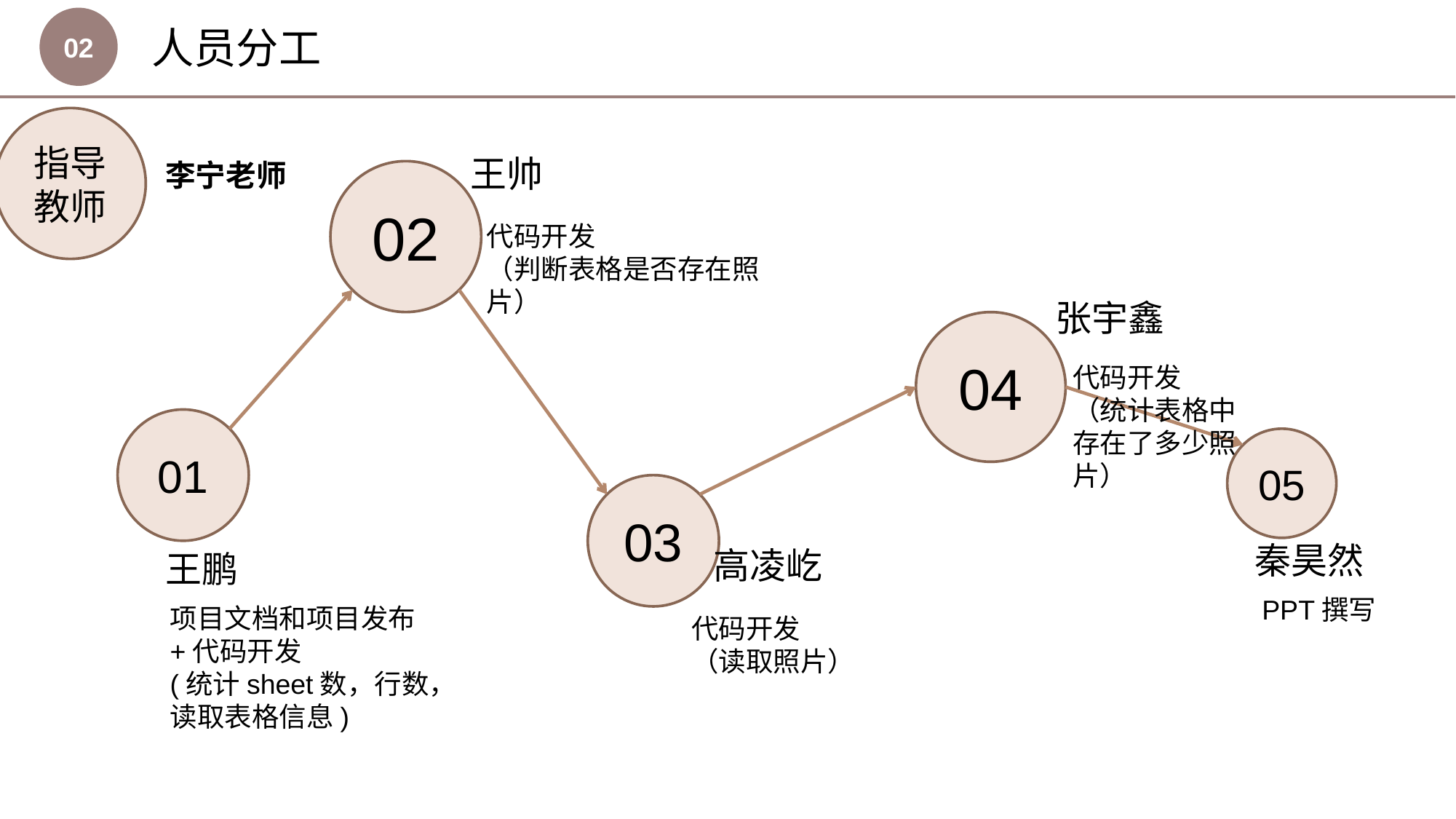

02
人员分工
指导教师
王帅
李宁老师
02
04
01
05
03
代码开发
（判断表格是否存在照片）
张宇鑫
代码开发
（统计表格中存在了多少照片）
秦昊然
高凌屹
王鹏
PPT撰写
项目文档和项目发布+代码开发
(统计sheet数，行数，读取表格信息)
代码开发
（读取照片）